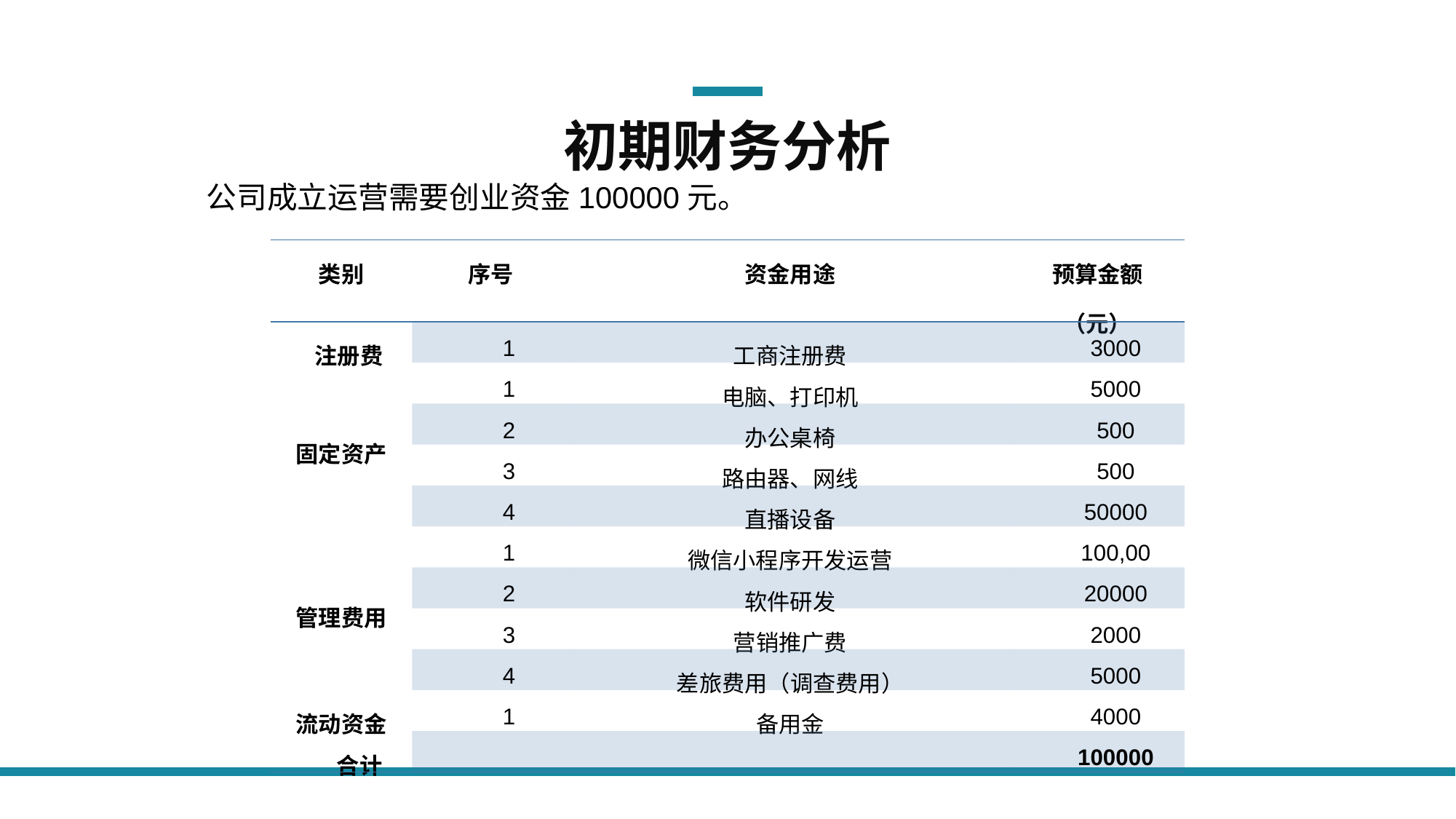

初期财务分析
公司成立运营需要创业资金100000元。

| 类别 | 序号 | 资金用途 | 预算金额（元） |
| --- | --- | --- | --- |
| 注册费 | 1 | 工商注册费 | 3000 |
| 固定资产 | 1 | 电脑、打印机 | 5000 |
|  | 2 | 办公桌椅 | 500 |
|  | 3 | 路由器、网线 | 500 |
|  | 4 | 直播设备 | 50000 |
| 管理费用 | 1 | 微信小程序开发运营 | 100,00 |
|  | 2 | 软件研发 | 20000 |
|  | 3 | 营销推广费 | 2000 |
|  | 4 | 差旅费用（调查费用） | 5000 |
| 流动资金 | 1 | 备用金 | 4000 |
| 合计 |  |  | 100000 |